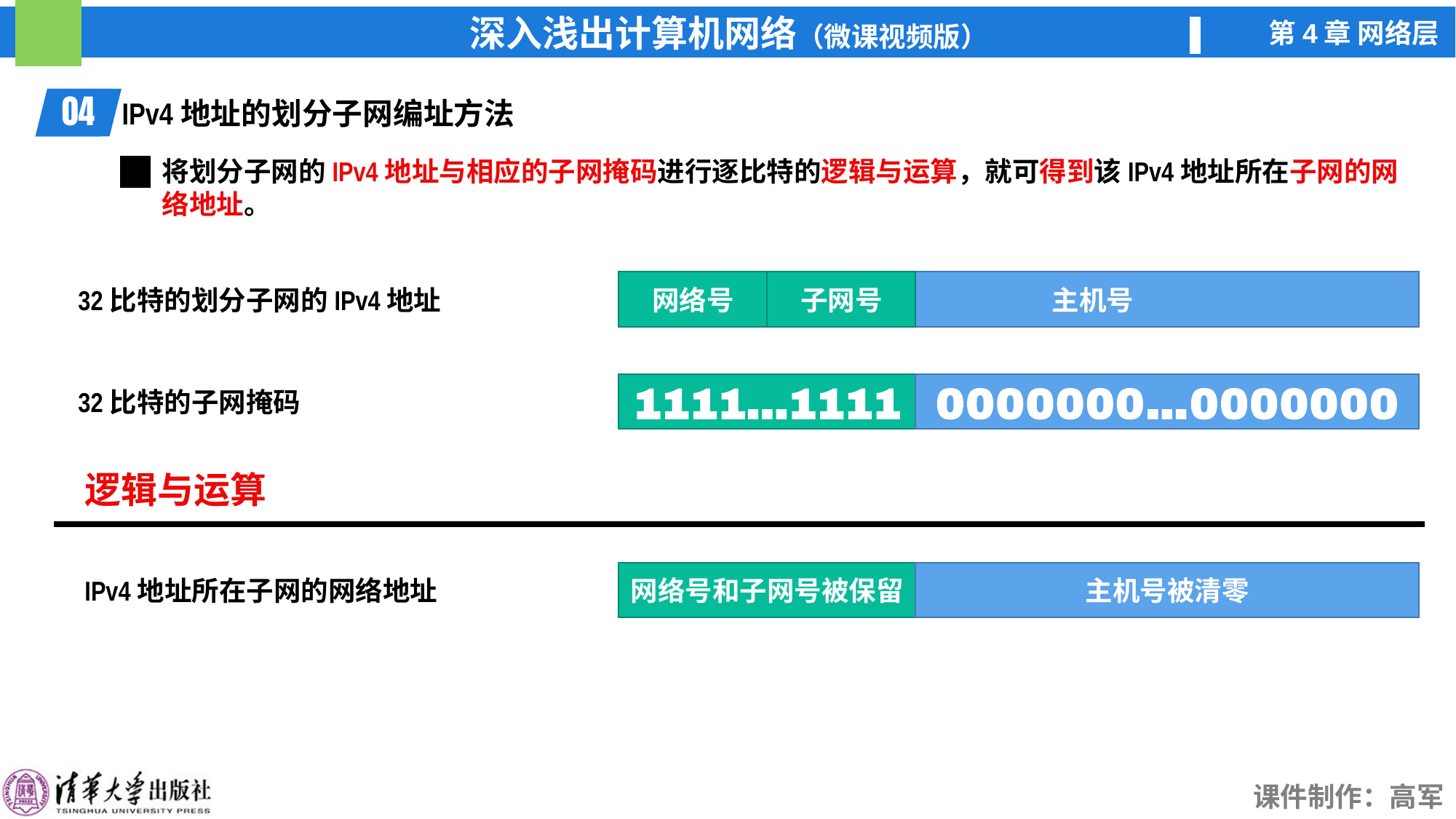

01
IPv4地址的划分子网编址方法
04
将划分子网的IPv4地址与相应的子网掩码进行逐比特的逻辑与运算，就可得到该IPv4地址所在子网的网络地址。

32比特的划分子网的IPv4地址
子网号
网络号
主机号
32比特的子网掩码
0000000…0000000
1111…1111
逻辑与运算
IPv4地址所在子网的网络地址
主机号被清零
网络号和子网号被保留